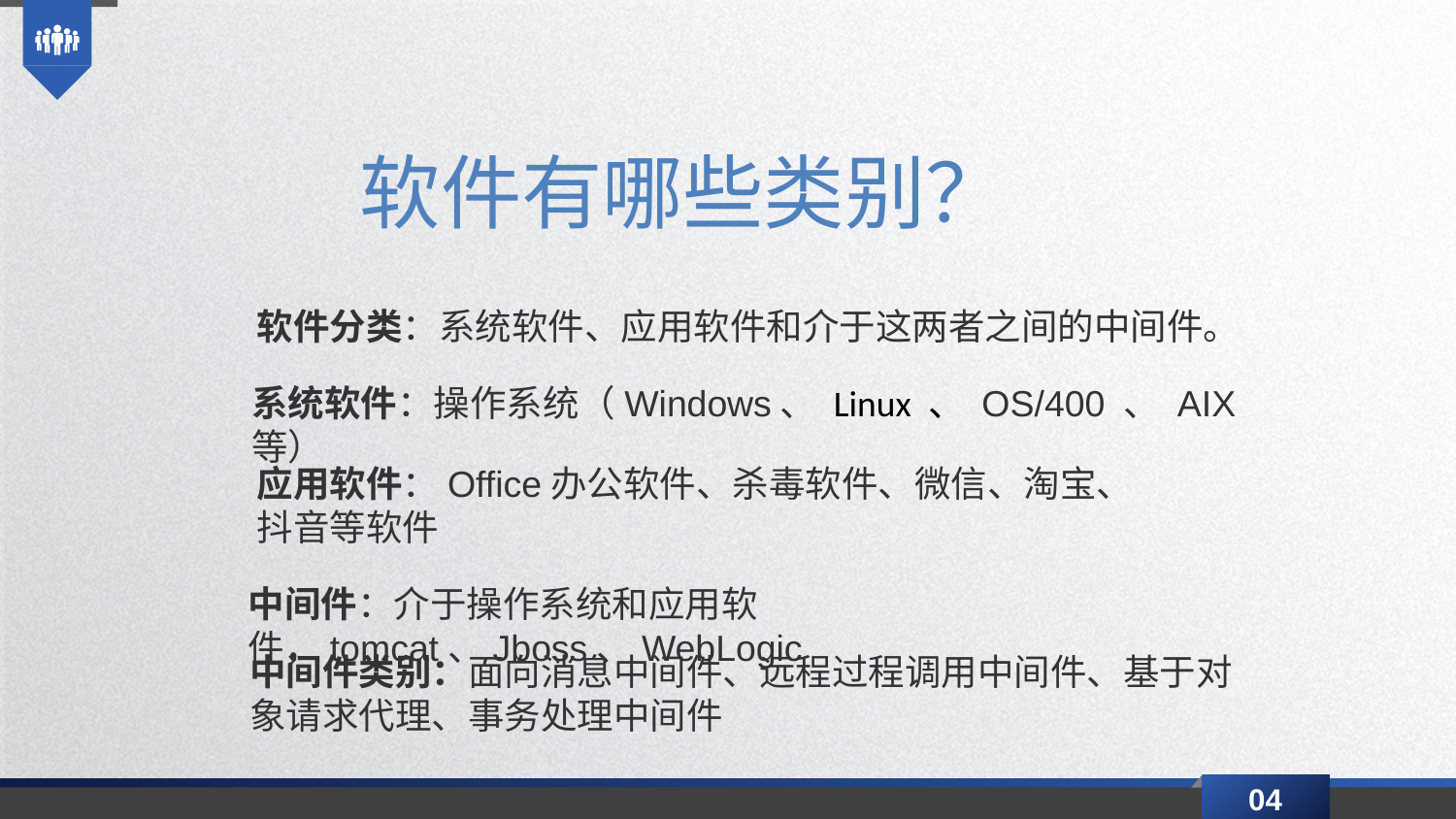

软件有哪些类别？
软件分类：系统软件、应用软件和介于这两者之间的中间件。
系统软件：操作系统（Windows、 Linux 、 OS/400 、 AIX 等）
应用软件：Office办公软件、杀毒软件、微信、淘宝、抖音等软件
中间件：介于操作系统和应用软件，tomcat、Jboss、WebLogic
中间件类别：面向消息中间件、远程过程调用中间件、基于对象请求代理、事务处理中间件

04